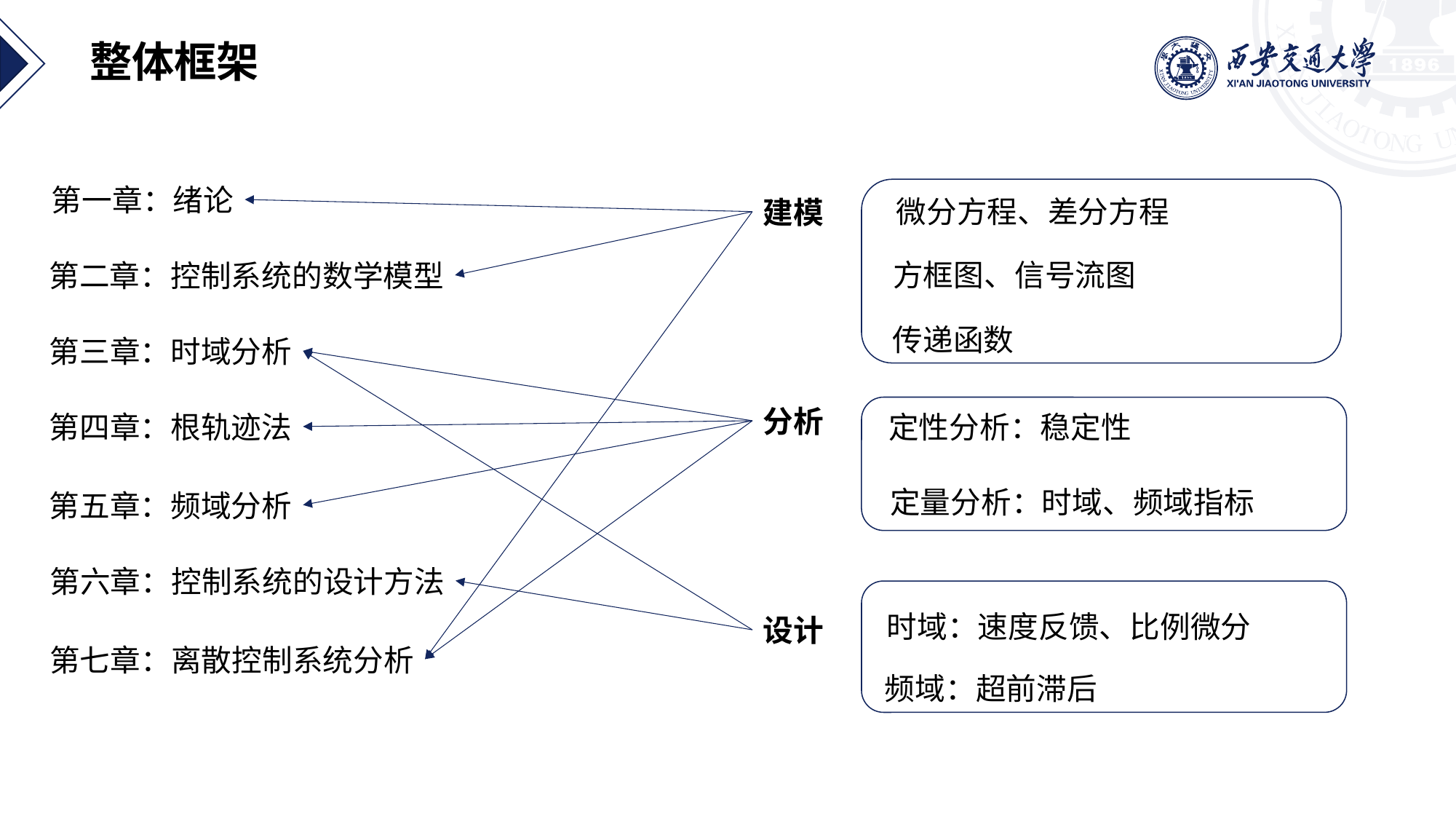

整体框架
第一章：绪论

微分方程、差分方程
建模
方框图、信号流图
第二章：控制系统的数学模型
传递函数
第三章：时域分析
分析

第四章：根轨迹法
定性分析：稳定性
定量分析：时域、频域指标
第五章：频域分析
第六章：控制系统的设计方法

时域：速度反馈、比例微分
设计
第七章：离散控制系统分析
频域：超前滞后